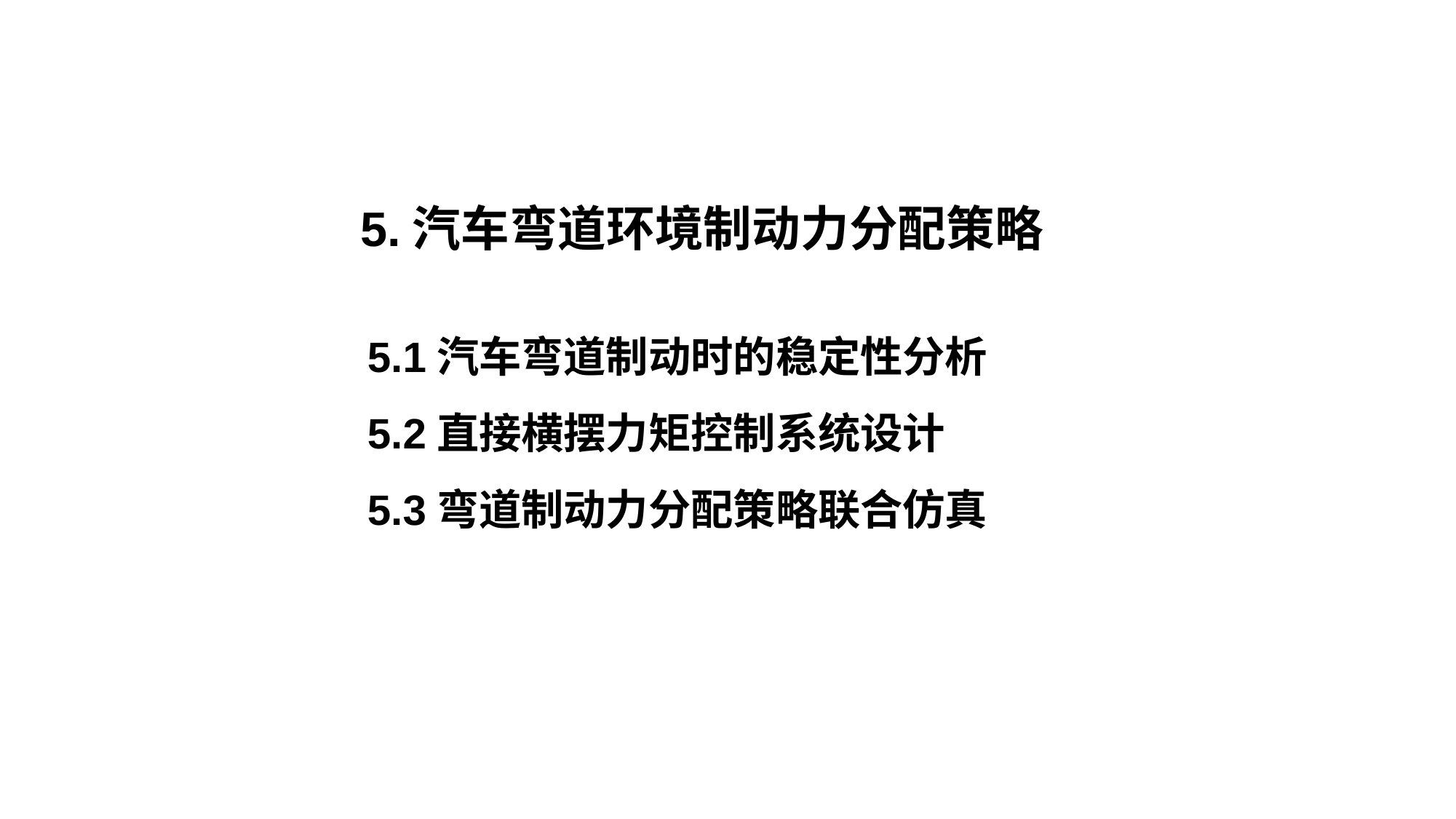

5.汽车弯道环境制动力分配策略
5.1汽车弯道制动时的稳定性分析
5.2直接横摆力矩控制系统设计
5.3弯道制动力分配策略联合仿真